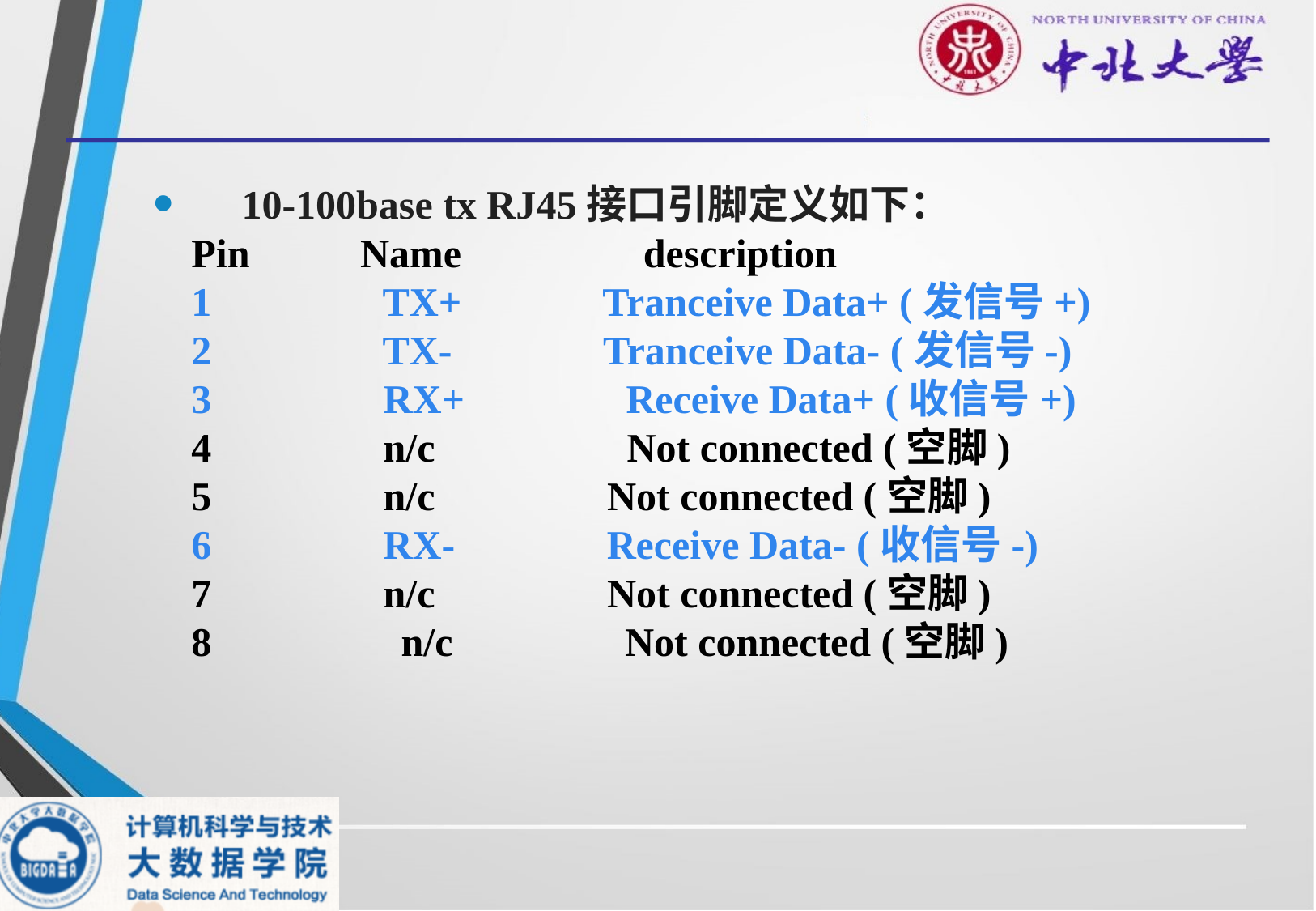

10-100base tx RJ45接口引脚定义如下：
Pin     　Name                  description
1                 TX+              Tranceive Data+ (发信号+)
2                 TX-               Tranceive Data- (发信号-)
3                 RX+          　Receive Data+ (收信号+)
4                 n/c             　Not connected (空脚)
5                 n/c                 Not connected (空脚)
6                 RX-               Receive Data- (收信号-)
7                 n/c                 Not connected (空脚)
8           　  n/c                 Not connected (空脚)
54